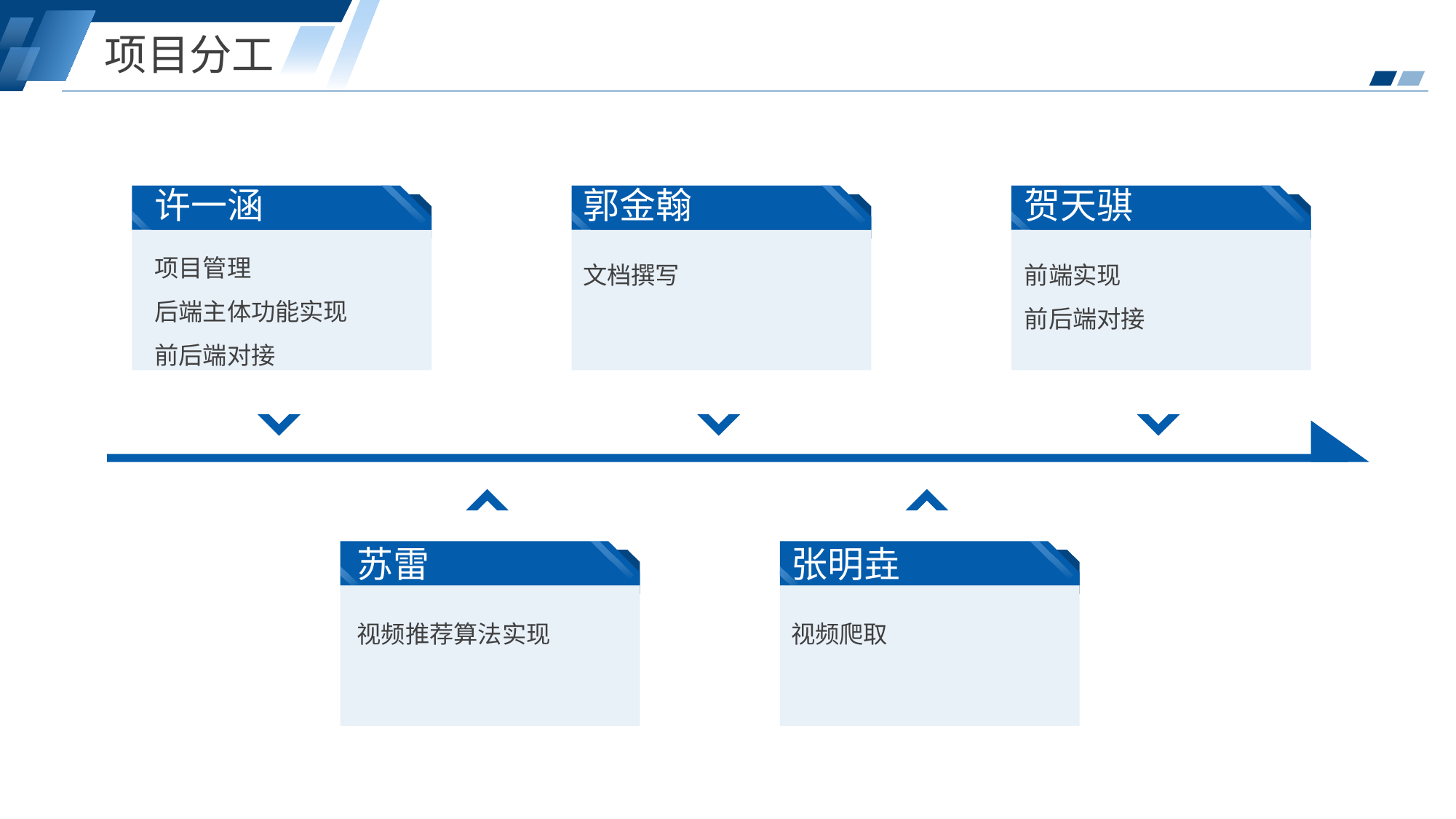

项目分工

许一涵
项目管理
后端主体功能实现
前后端对接
郭金翰
文档撰写
贺天骐
前端实现
前后端对接

苏雷
视频推荐算法实现
张明垚
视频爬取